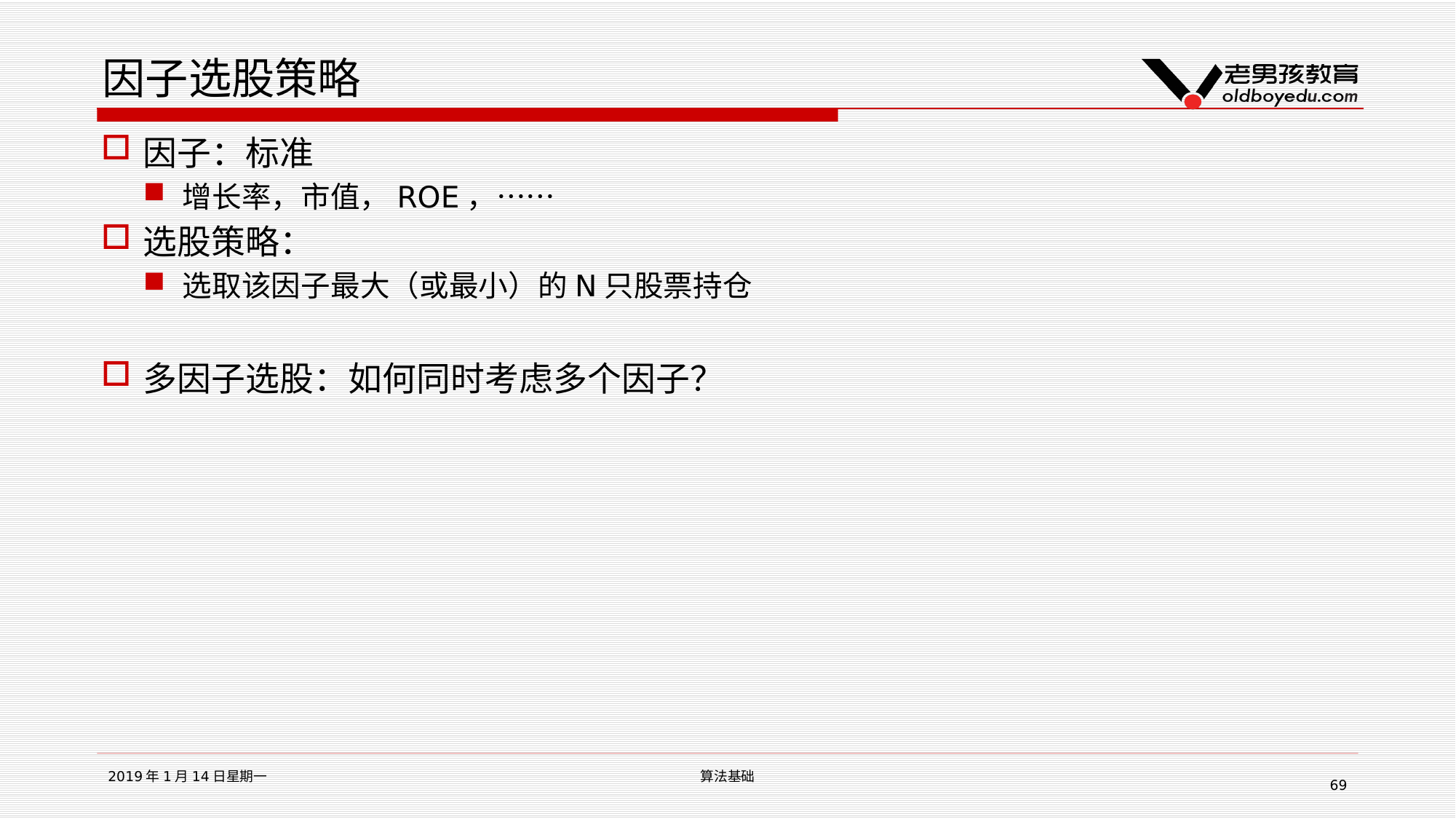

# 因子选股策略
因子：标准
增长率，市值，ROE，……
选股策略：
选取该因子最大（或最小）的N只股票持仓

多因子选股：如何同时考虑多个因子？
2019年1月14日星期一
算法基础
69